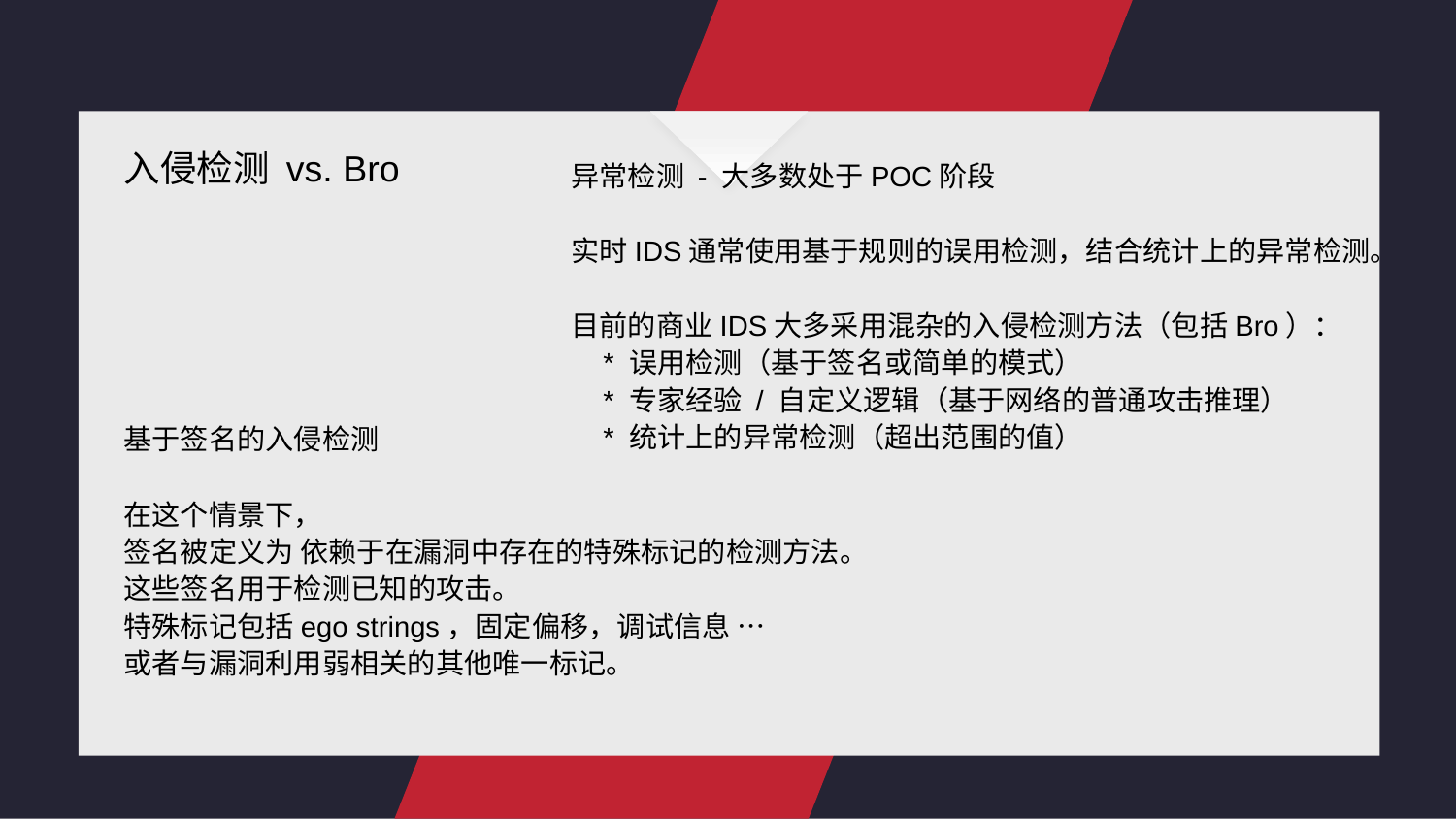

⼊侵检测 vs. Bro

异常检测 - 大多数处于POC阶段

实时IDS通常使用基于规则的误用检测，结合统计上的异常检测。

目前的商业IDS大多采用混杂的入侵检测方法（包括Bro）：
    * 误用检测（基于签名或简单的模式）
    * 专家经验 / 自定义逻辑（基于网络的普通攻击推理）
    * 统计上的异常检测（超出范围的值）

基于签名的入侵检测

在这个情景下，
签名被定义为 依赖于在漏洞中存在的特殊标记的检测方法。
这些签名用于检测已知的攻击。
特殊标记包括ego strings，固定偏移，调试信息 …
或者与漏洞利用弱相关的其他唯一标记。